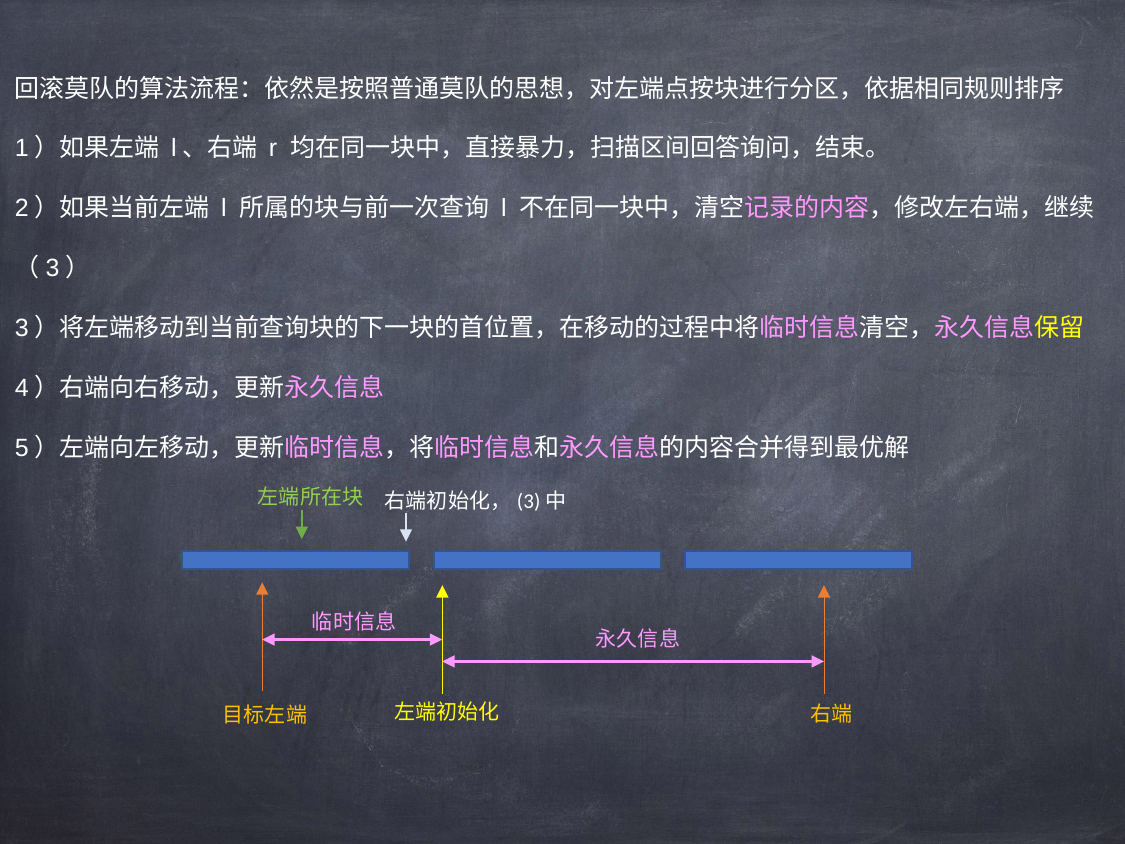

回滚莫队的算法流程：依然是按照普通莫队的思想，对左端点按块进行分区，依据相同规则排序
1）如果左端 l、右端 r 均在同一块中，直接暴力，扫描区间回答询问，结束。
2）如果当前左端 l 所属的块与前一次查询 l 不在同一块中，清空记录的内容，修改左右端，继续（3）
3）将左端移动到当前查询块的下一块的首位置，在移动的过程中将临时信息清空，永久信息保留
4）右端向右移动，更新永久信息
5）左端向左移动，更新临时信息，将临时信息和永久信息的内容合并得到最优解
左端所在块
右端初始化，(3)中

临时信息
永久信息
左端初始化
右端
目标左端